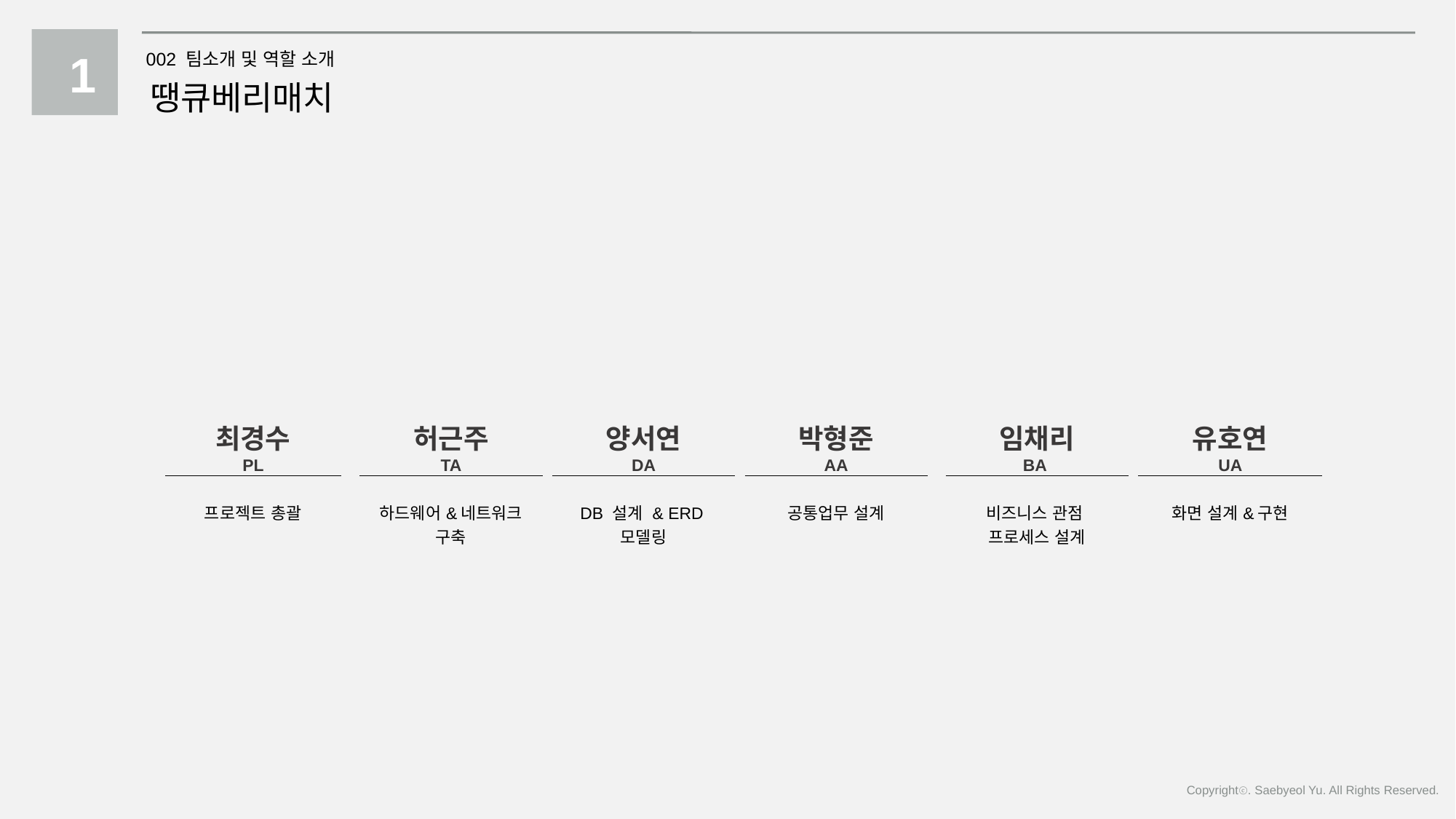

1
002 팀소개 및 역할 소개
땡큐베리매치
| 최경수 PL |
| --- |
| 프로젝트 총괄 |
| 허근주 TA |
| --- |
| 하드웨어&네트워크 구축 |
| 양서연 DA |
| --- |
| DB 설계 & ERD모델링 |
| 박형준 AA |
| --- |
| 공통업무 설계 |
| 임채리 BA |
| --- |
| 비즈니스 관점 프로세스 설계 |
| 유호연 UA |
| --- |
| 화면 설계&구현 |